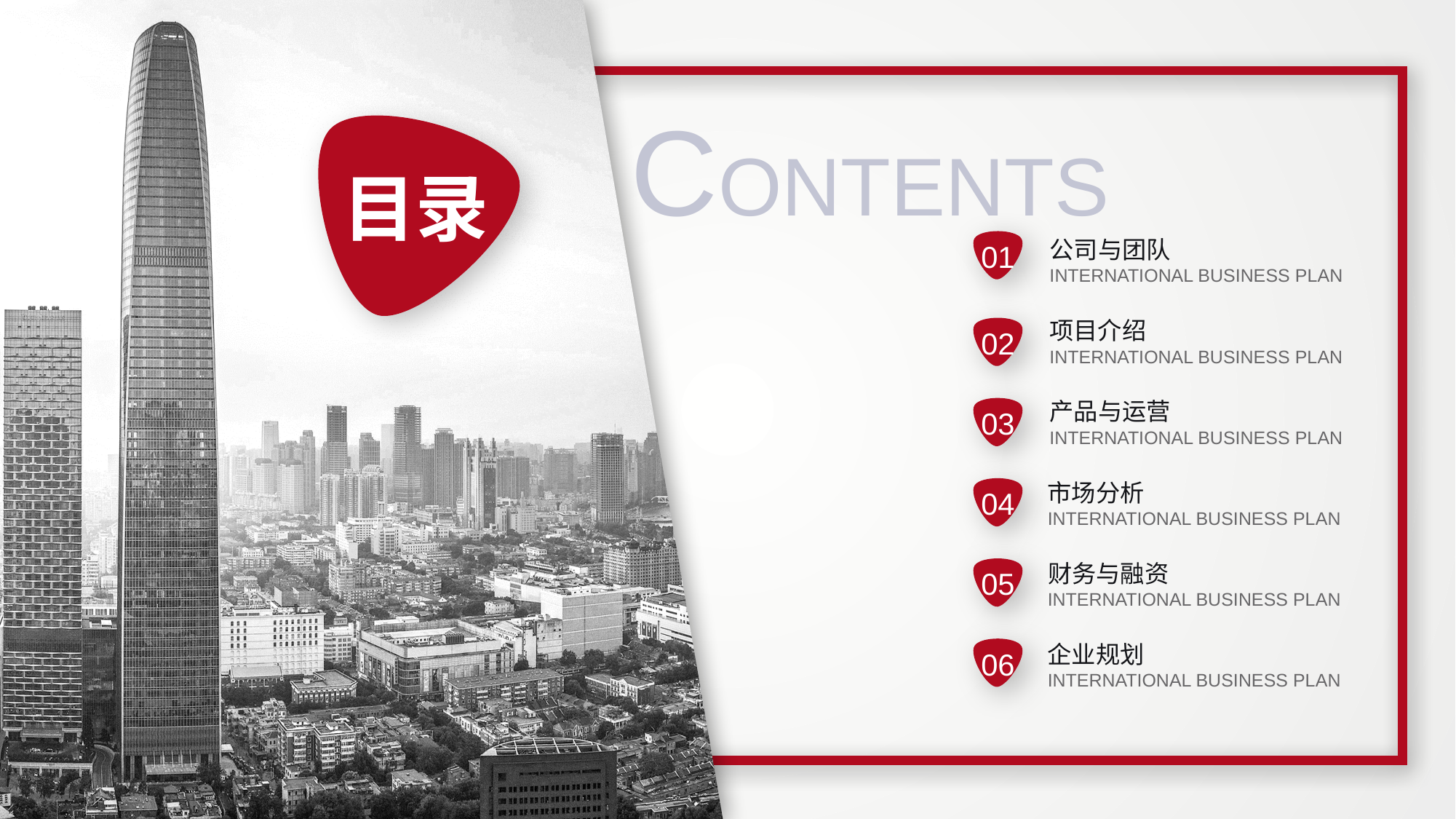

CONTENTS

目录

01
公司与团队
INTERNATIONAL BUSINESS PLAN
项目介绍
INTERNATIONAL BUSINESS PLAN

02
产品与运营
INTERNATIONAL BUSINESS PLAN

03
市场分析
INTERNATIONAL BUSINESS PLAN

04
财务与融资
INTERNATIONAL BUSINESS PLAN

05

06
企业规划
INTERNATIONAL BUSINESS PLAN